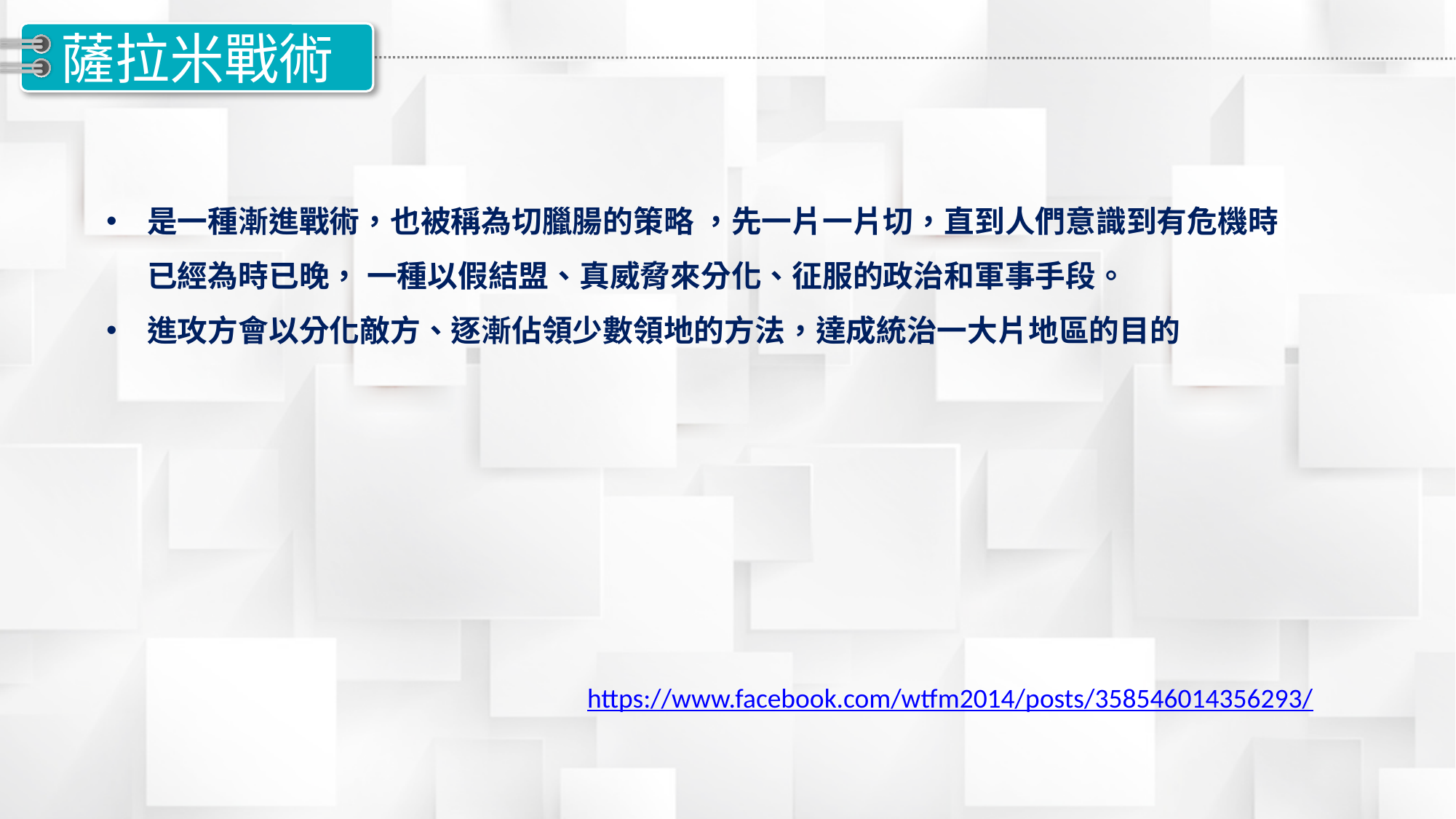

6
# 薩拉米戰術
是一種漸進戰術，也被稱為切臘腸的策略 ，先一片一片切，直到人們意識到有危機時已經為時已晚， 一種以假結盟、真威脅來分化、征服的政治和軍事手段。
進攻方會以分化敵方、逐漸佔領少數領地的方法，達成統治一大片地區的目的
https://www.facebook.com/wtfm2014/posts/358546014356293/